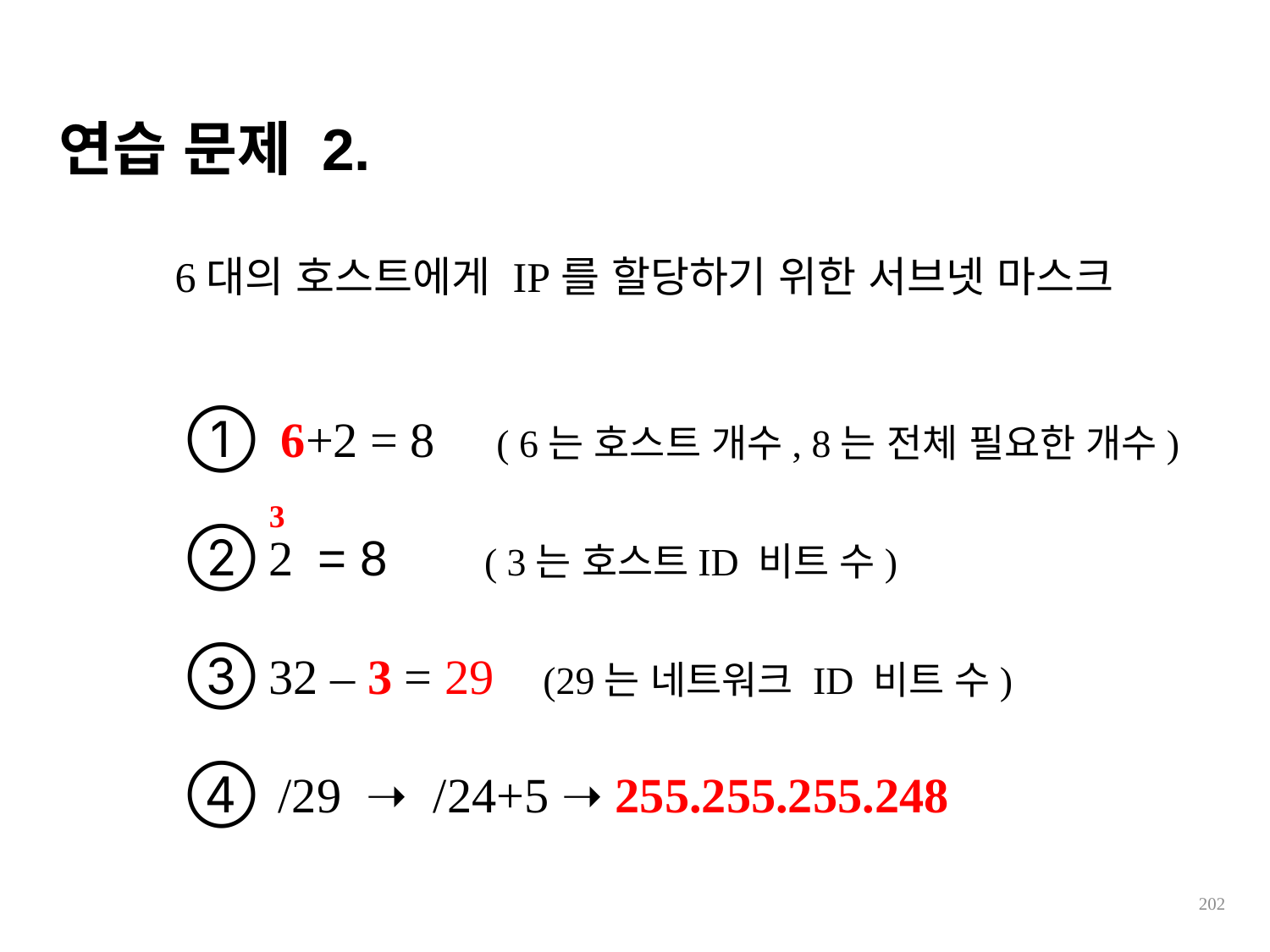

연습 문제 2.
6대의 호스트에게 IP를 할당하기 위한 서브넷 마스크
➀  6+2 = 8     ( 6는 호스트 개수, 8는 전체 필요한 개수)
➁ 2  = 8       ( 3는 호스트ID 비트 수)
➂ 32 – 3 = 29    (29는 네트워크 ID 비트 수)
➃  /29  ➝  /24+5 ➝ 255.255.255.248
3
202